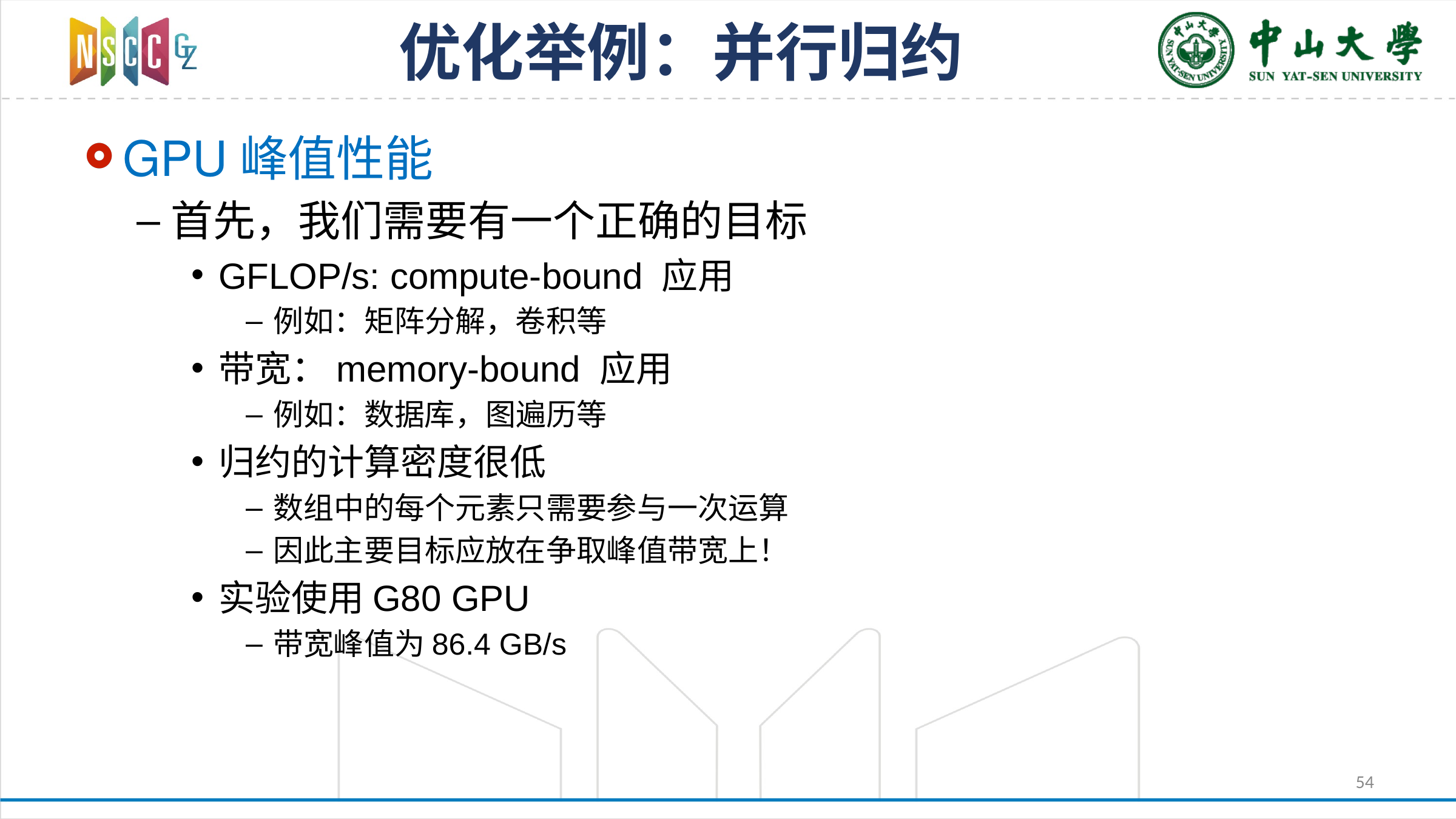

# 优化举例：并行归约
GPU峰值性能
首先，我们需要有一个正确的目标
GFLOP/s: compute-bound 应用
例如：矩阵分解，卷积等
带宽：memory-bound 应用
例如：数据库，图遍历等
归约的计算密度很低
数组中的每个元素只需要参与一次运算
因此主要目标应放在争取峰值带宽上！
实验使用G80 GPU
带宽峰值为86.4 GB/s
54